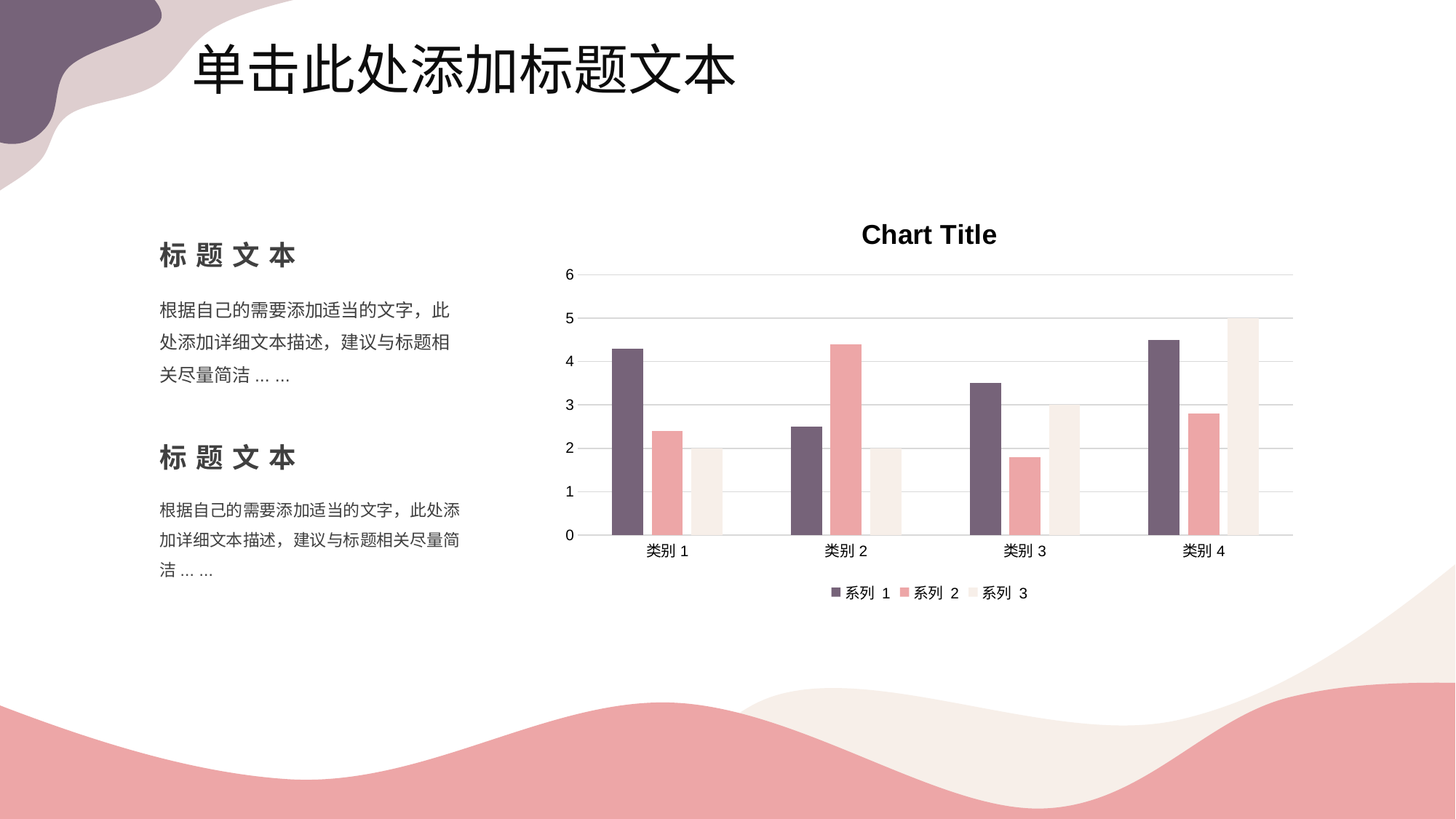

单击此处添加标题文本

### Chart:

| Category | 系列 1 | 系列 2 | 系列 3 |
|---|---|---|---|
| 类别1 | 4.3 | 2.4 | 2.0 |
| 类别2 | 2.5 | 4.4 | 2.0 |
| 类别3 | 3.5 | 1.8 | 3.0 |
| 类别4 | 4.5 | 2.8 | 5.0 |
标题文本
根据自己的需要添加适当的文字，此处添加详细文本描述，建议与标题相关尽量简洁... ...
标题文本
根据自己的需要添加适当的文字，此处添加详细文本描述，建议与标题相关尽量简洁... ...